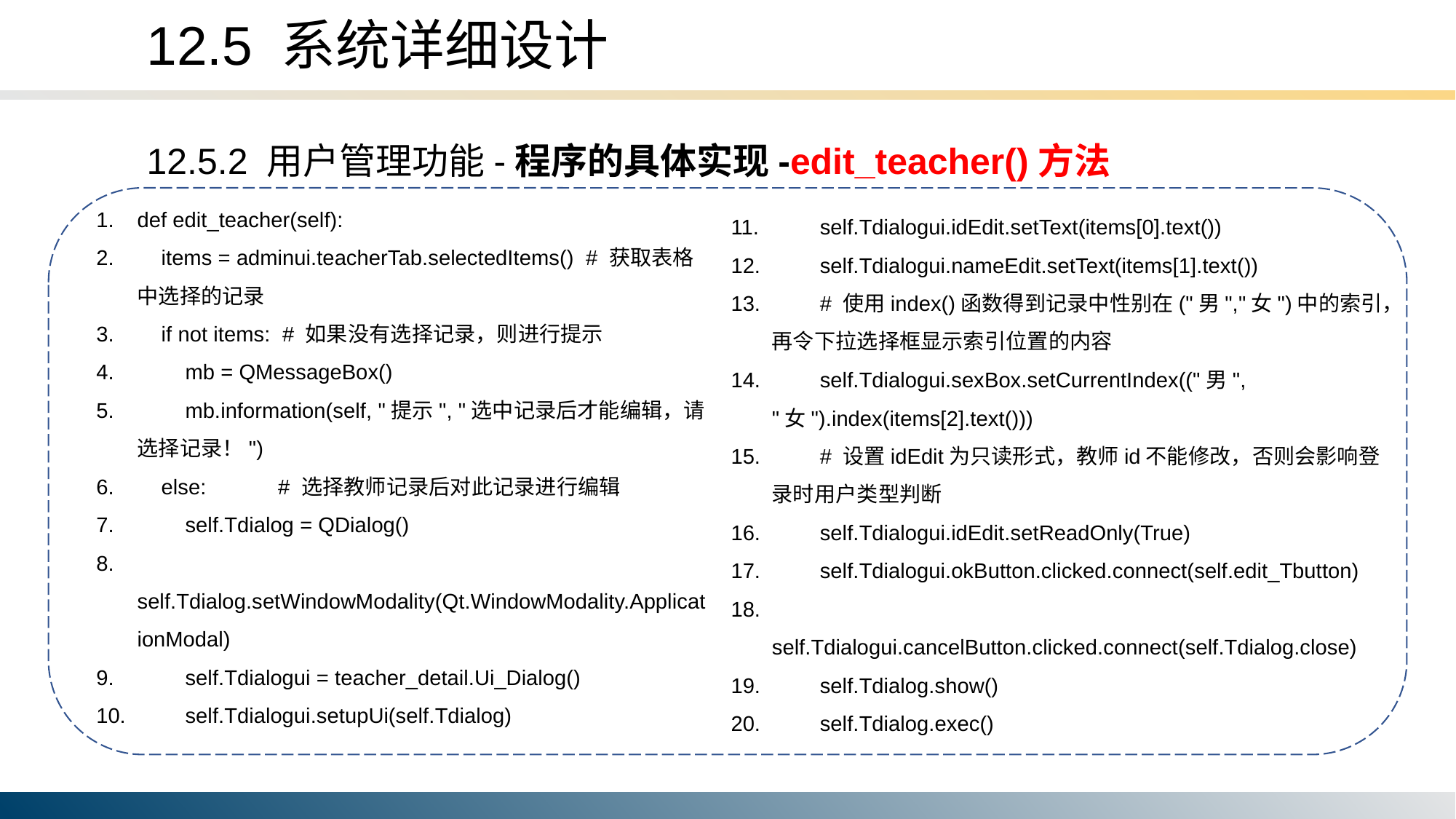

12.5 系统详细设计
12.5.2 用户管理功能-程序的具体实现-edit_teacher()方法

def edit_teacher(self):
    items = adminui.teacherTab.selectedItems()  # 获取表格中选择的记录
    if not items:  # 如果没有选择记录，则进行提示
        mb = QMessageBox()
        mb.information(self, "提示", "选中记录后才能编辑，请选择记录！")
    else:            # 选择教师记录后对此记录进行编辑
        self.Tdialog = QDialog()
        self.Tdialog.setWindowModality(Qt.WindowModality.ApplicationModal)
        self.Tdialogui = teacher_detail.Ui_Dialog()
        self.Tdialogui.setupUi(self.Tdialog)
        self.Tdialogui.idEdit.setText(items[0].text())
        self.Tdialogui.nameEdit.setText(items[1].text())
        # 使用index()函数得到记录中性别在("男","女")中的索引，再令下拉选择框显示索引位置的内容
        self.Tdialogui.sexBox.setCurrentIndex(("男", "女").index(items[2].text()))
        # 设置idEdit为只读形式，教师id不能修改，否则会影响登录时用户类型判断
        self.Tdialogui.idEdit.setReadOnly(True)
        self.Tdialogui.okButton.clicked.connect(self.edit_Tbutton)
        self.Tdialogui.cancelButton.clicked.connect(self.Tdialog.close)
        self.Tdialog.show()
        self.Tdialog.exec()